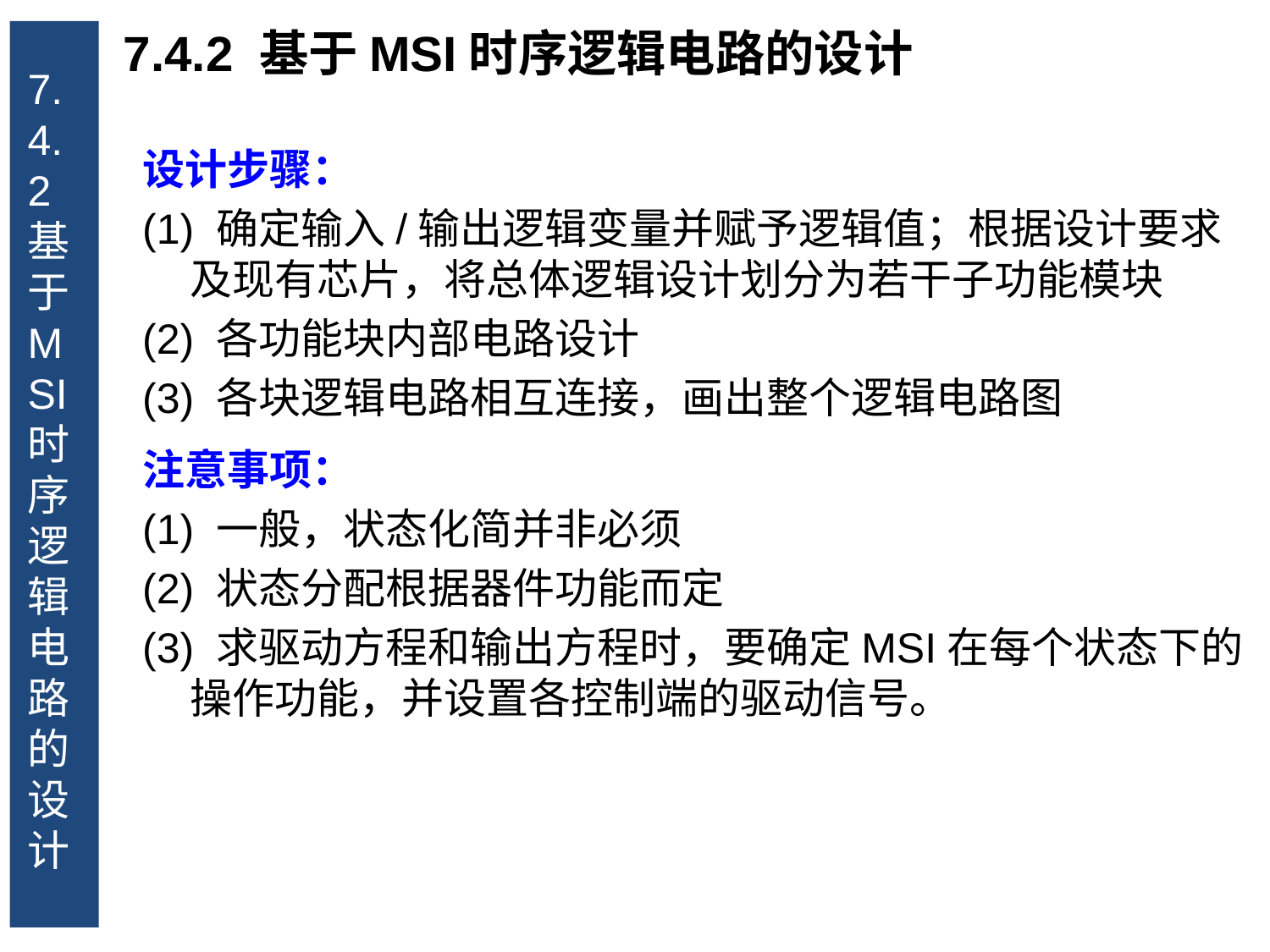

7.4.2 基于MSI时序逻辑电路的设计
7.4.2 基于MSI时序逻辑电路的设计
设计步骤：
(1) 确定输入/输出逻辑变量并赋予逻辑值；根据设计要求及现有芯片，将总体逻辑设计划分为若干子功能模块
(2) 各功能块内部电路设计
(3) 各块逻辑电路相互连接，画出整个逻辑电路图
注意事项：
(1) 一般，状态化简并非必须
(2) 状态分配根据器件功能而定
(3) 求驱动方程和输出方程时，要确定MSI在每个状态下的操作功能，并设置各控制端的驱动信号。